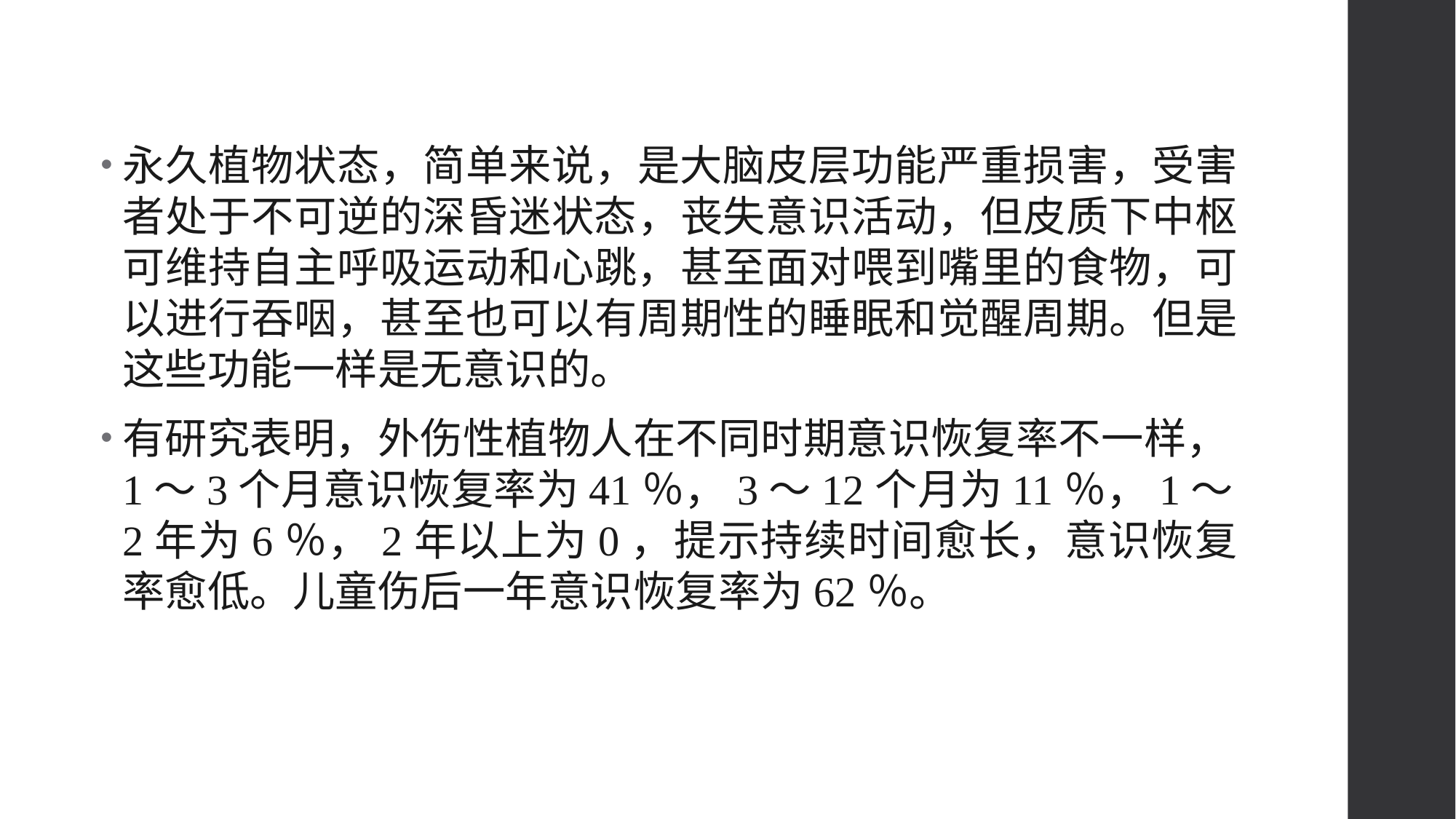

永久植物状态，简单来说，是大脑皮层功能严重损害，受害者处于不可逆的深昏迷状态，丧失意识活动，但皮质下中枢可维持自主呼吸运动和心跳，甚至面对喂到嘴里的食物，可以进行吞咽，甚至也可以有周期性的睡眠和觉醒周期。但是这些功能一样是无意识的。
有研究表明，外伤性植物人在不同时期意识恢复率不一样，1～3个月意识恢复率为41％，3～12个月为11％，1～2年为6％，2年以上为0，提示持续时间愈长，意识恢复率愈低。儿童伤后一年意识恢复率为62％。